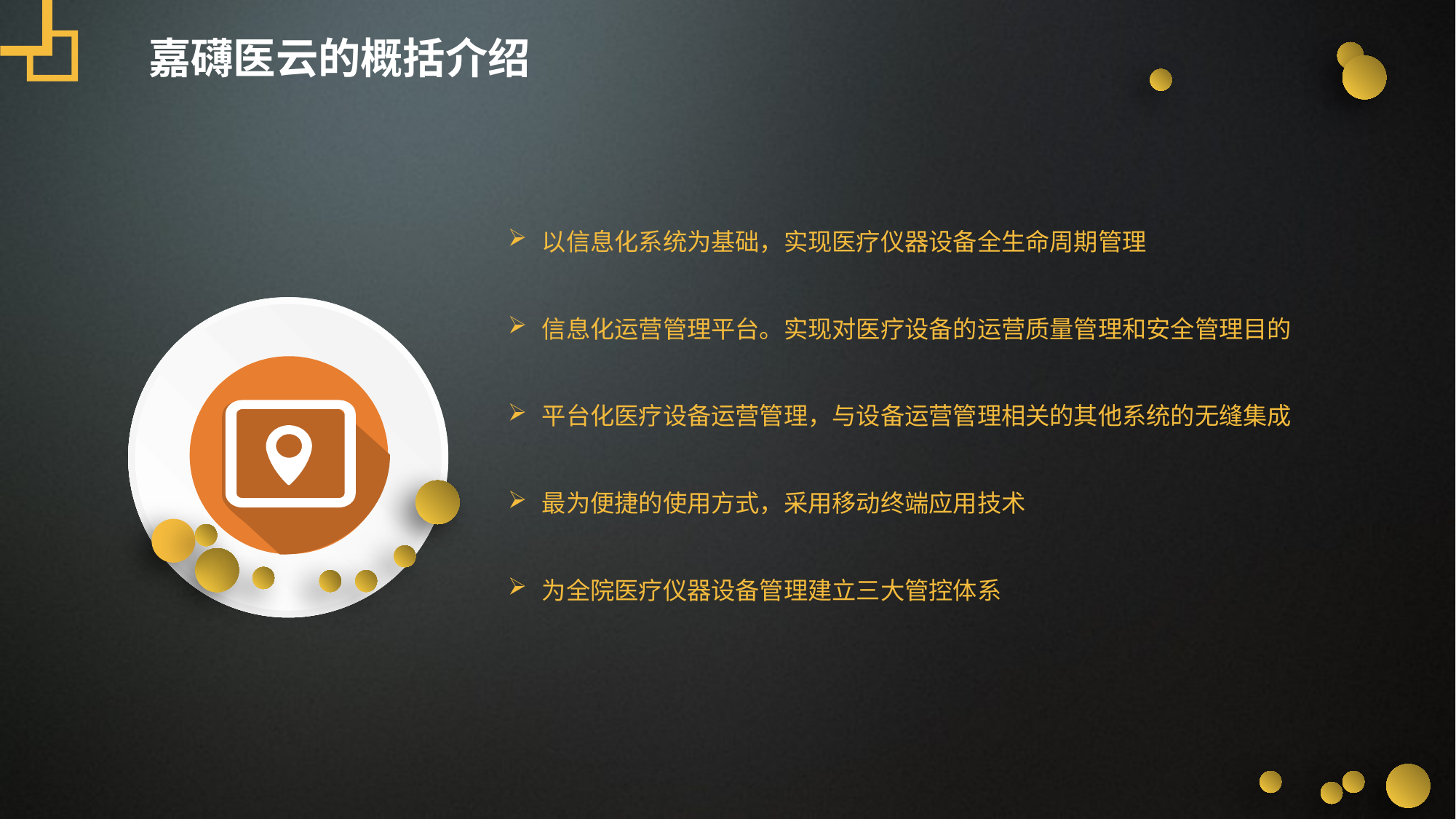

嘉礴医云的概括介绍

以信息化系统为基础，实现医疗仪器设备全生命周期管理

信息化运营管理平台。实现对医疗设备的运营质量管理和安全管理目的

平台化医疗设备运营管理，与设备运营管理相关的其他系统的无缝集成

最为便捷的使用方式，采用移动终端应用技术

为全院医疗仪器设备管理建立三大管控体系